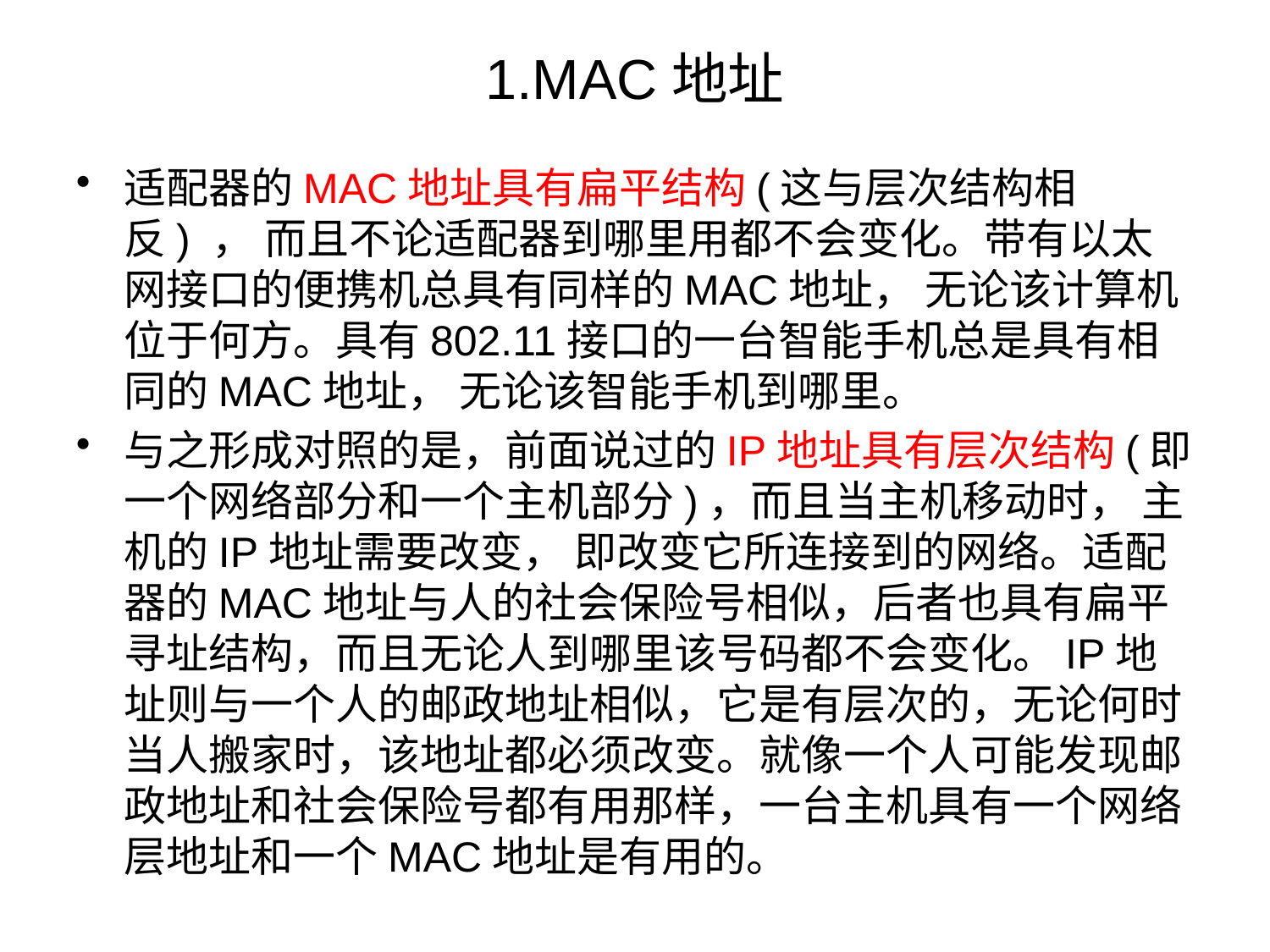

# 1.MAC地址
适配器的MAC地址具有扁平结构(这与层次结构相反) ， 而且不论适配器到哪里用都不会变化。带有以太网接口的便携机总具有同样的MAC地址， 无论该计算机位于何方。具有802.11接口的一台智能手机总是具有相同的MAC地址， 无论该智能手机到哪里。
与之形成对照的是，前面说过的IP地址具有层次结构(即一个网络部分和一个主机部分)，而且当主机移动时， 主机的IP地址需要改变， 即改变它所连接到的网络。适配器的MAC地址与人的社会保险号相似，后者也具有扁平寻址结构，而且无论人到哪里该号码都不会变化。IP地址则与一个人的邮政地址相似，它是有层次的，无论何时当人搬家时，该地址都必须改变。就像一个人可能发现邮政地址和社会保险号都有用那样，一台主机具有一个网络层地址和一个MAC地址是有用的。